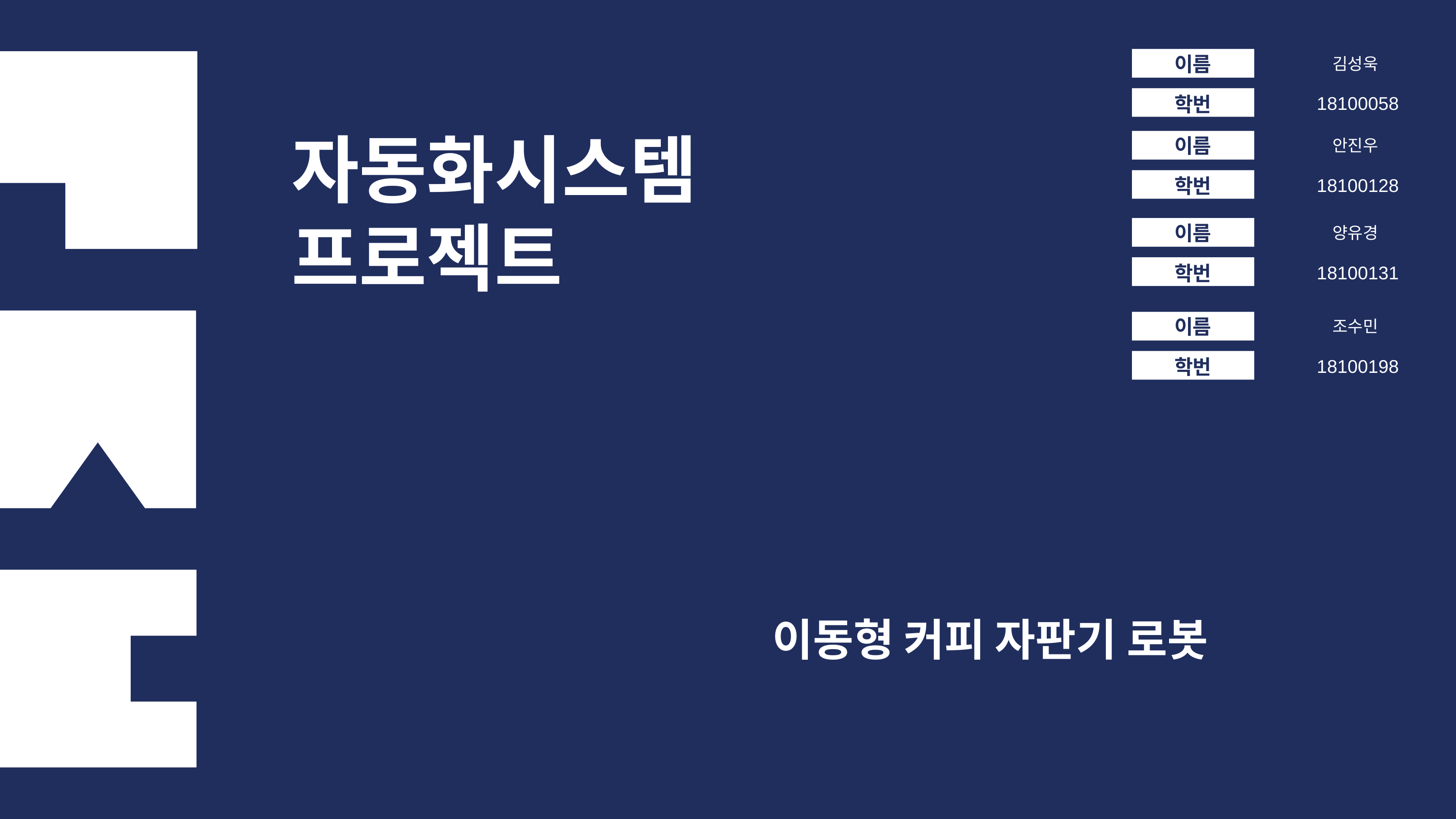

이름

김성욱

학번
18100058
자동화시스템
프로젝트
이름

안진우

학번
18100128
이름

양유경

학번
18100131

이름

조수민

학번
18100198

이동형 커피 자판기 로봇